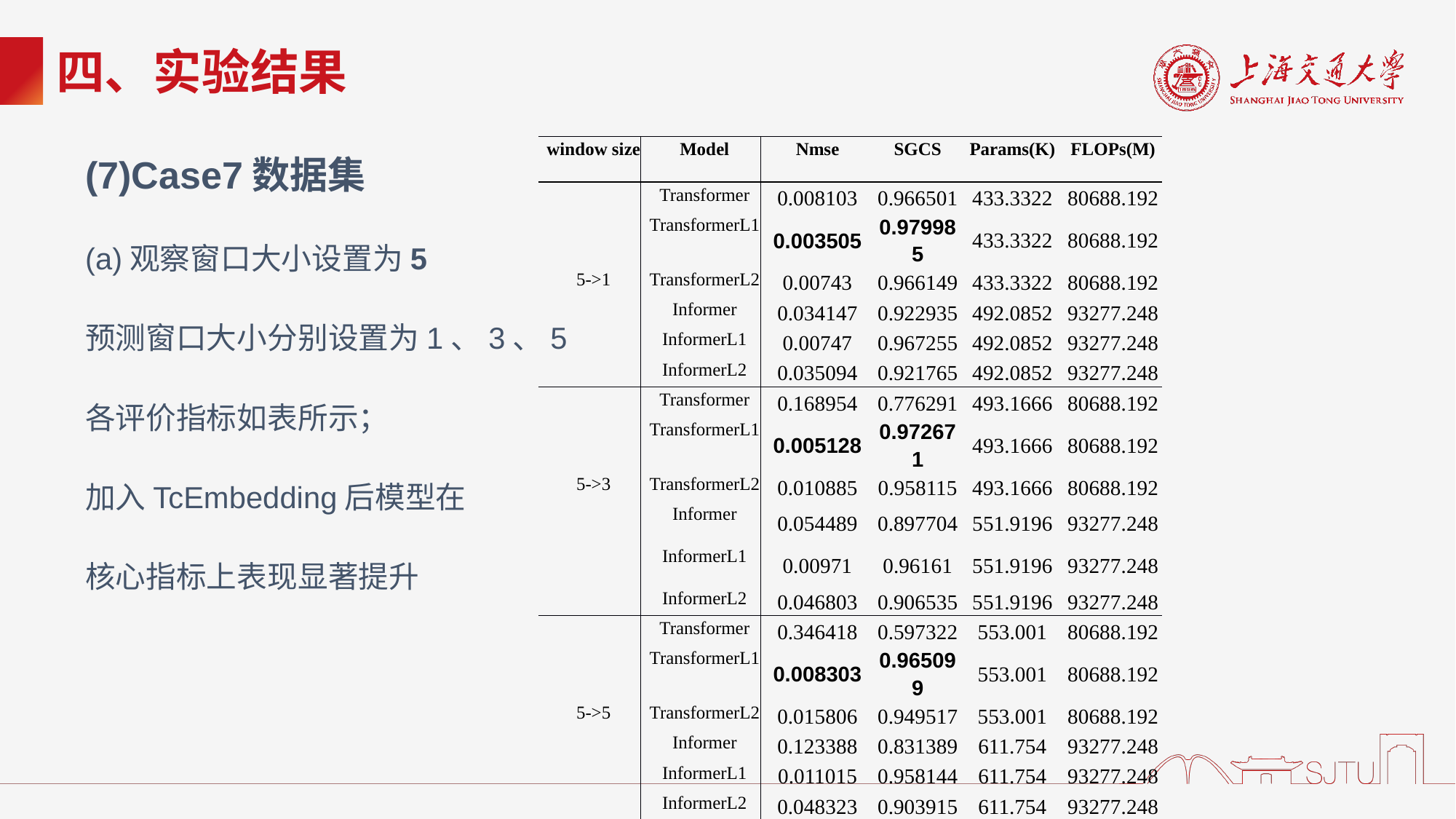

# 四、实验结果
| window size | Model | Nmse | SGCS | Params(K) | FLOPs(M) |
| --- | --- | --- | --- | --- | --- |
|  | Transformer | 0.008103 | 0.966501 | 433.3322 | 80688.192 |
|  | TransformerL1 | 0.003505 | 0.979985 | 433.3322 | 80688.192 |
| 5->1 | TransformerL2 | 0.00743 | 0.966149 | 433.3322 | 80688.192 |
|  | Informer | 0.034147 | 0.922935 | 492.0852 | 93277.248 |
|  | InformerL1 | 0.00747 | 0.967255 | 492.0852 | 93277.248 |
|  | InformerL2 | 0.035094 | 0.921765 | 492.0852 | 93277.248 |
|  | Transformer | 0.168954 | 0.776291 | 493.1666 | 80688.192 |
|  | TransformerL1 | 0.005128 | 0.972671 | 493.1666 | 80688.192 |
| 5->3 | TransformerL2 | 0.010885 | 0.958115 | 493.1666 | 80688.192 |
|  | Informer | 0.054489 | 0.897704 | 551.9196 | 93277.248 |
|  | InformerL1 | 0.00971 | 0.96161 | 551.9196 | 93277.248 |
|  | InformerL2 | 0.046803 | 0.906535 | 551.9196 | 93277.248 |
|  | Transformer | 0.346418 | 0.597322 | 553.001 | 80688.192 |
|  | TransformerL1 | 0.008303 | 0.965099 | 553.001 | 80688.192 |
| 5->5 | TransformerL2 | 0.015806 | 0.949517 | 553.001 | 80688.192 |
|  | Informer | 0.123388 | 0.831389 | 611.754 | 93277.248 |
|  | InformerL1 | 0.011015 | 0.958144 | 611.754 | 93277.248 |
|  | InformerL2 | 0.048323 | 0.903915 | 611.754 | 93277.248 |
(7)Case7数据集
(a)观察窗口大小设置为5
预测窗口大小分别设置为1、3、5
各评价指标如表所示；
加入TcEmbedding后模型在
核心指标上表现显著提升